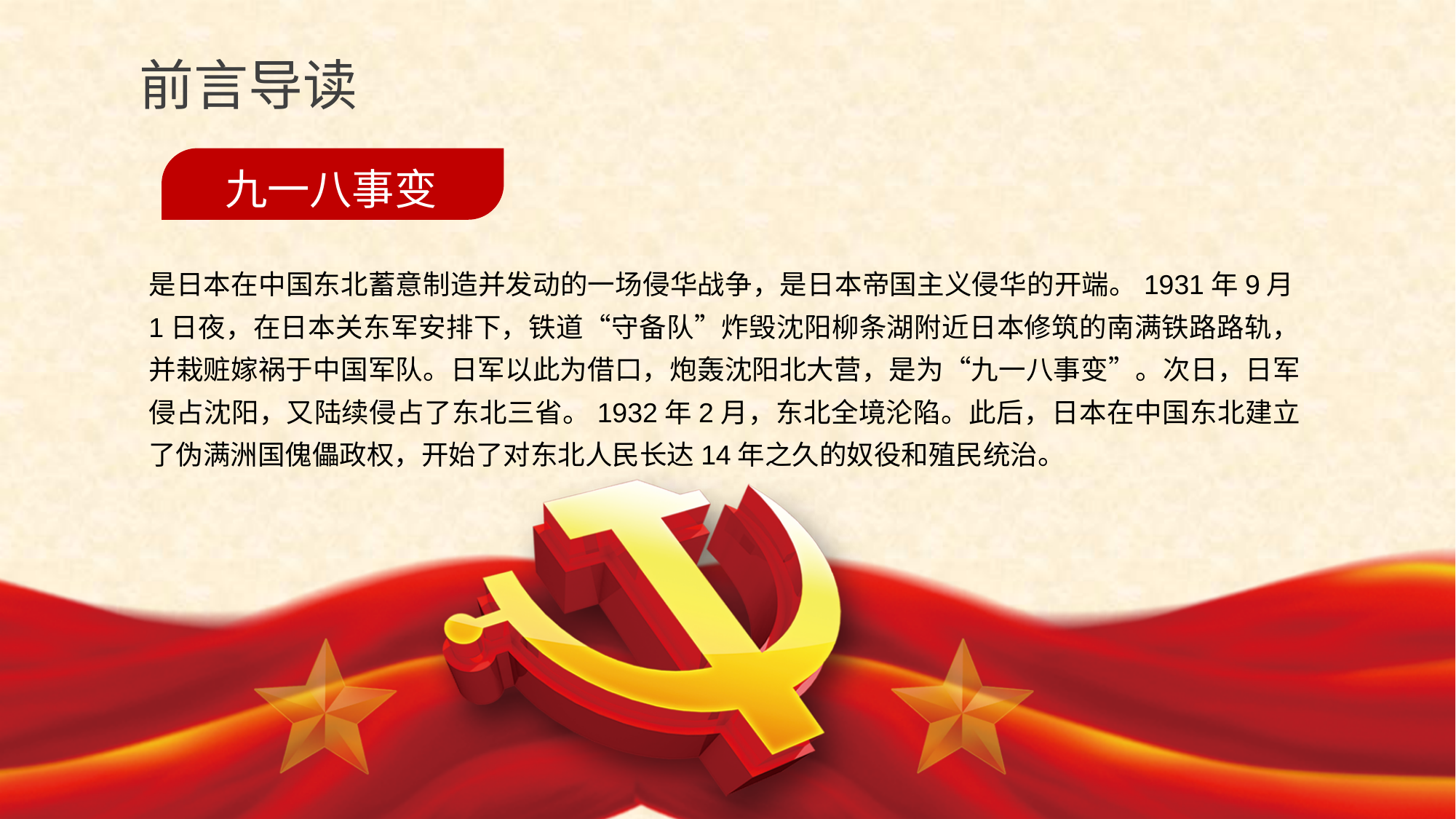

前言导读

九一八事变
是日本在中国东北蓄意制造并发动的一场侵华战争，是日本帝国主义侵华的开端。1931年9月1日夜，在日本关东军安排下，铁道“守备队”炸毁沈阳柳条湖附近日本修筑的南满铁路路轨，并栽赃嫁祸于中国军队。日军以此为借口，炮轰沈阳北大营，是为“九一八事变”。次日，日军侵占沈阳，又陆续侵占了东北三省。1932年2月，东北全境沦陷。此后，日本在中国东北建立了伪满洲国傀儡政权，开始了对东北人民长达14年之久的奴役和殖民统治。